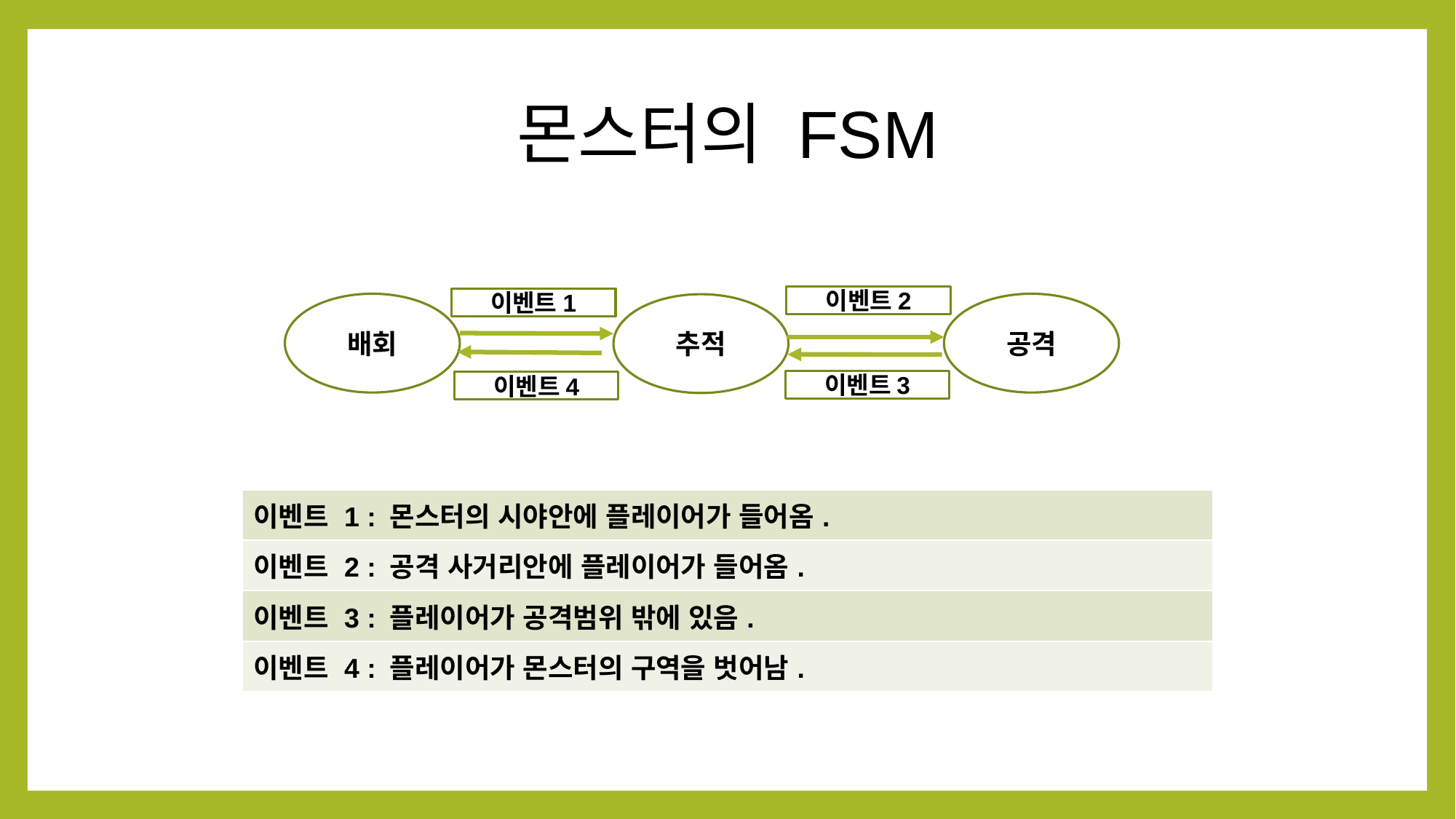

# 몬스터의 FSM
이벤트2
이벤트1
배회
공격
추적
이벤트3
이벤트4
| 이벤트 1 : 몬스터의 시야안에 플레이어가 들어옴. |
| --- |
| 이벤트 2 : 공격 사거리안에 플레이어가 들어옴. |
| 이벤트 3 : 플레이어가 공격범위 밖에 있음. |
| 이벤트 4 : 플레이어가 몬스터의 구역을 벗어남. |